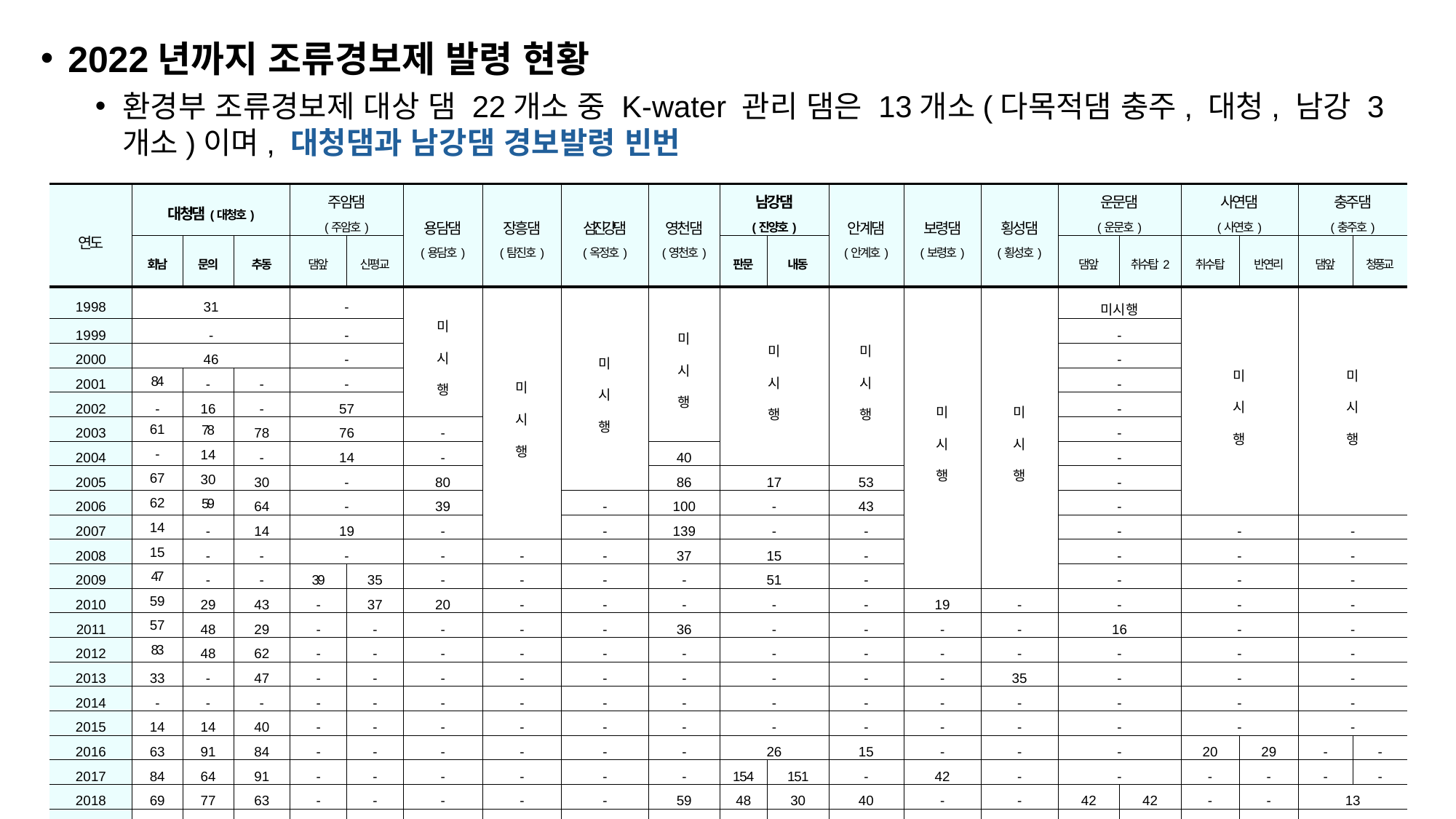

2022년까지 조류경보제 발령 현황
환경부 조류경보제 대상 댐 22개소 중 K-water 관리 댐은 13개소(다목적댐 충주, 대청, 남강 3개소)이며, 대청댐과 남강댐 경보발령 빈번
| 연도 | 대청댐(대청호) |  |  | 주암댐 (주암호) |  | 용담댐 (용담호) | 장흥댐 (탐진호) | 섬진강댐 (옥정호) | 영천댐 (영천호) | 남강댐 (진양호) |  | 안계댐 (안계호) | 보령댐 (보령호) | 횡성댐 (횡성호) | 운문댐 (운문호) |  | 사연댐 (사연호) |  | 충주댐 (충주호) |  |
| --- | --- | --- | --- | --- | --- | --- | --- | --- | --- | --- | --- | --- | --- | --- | --- | --- | --- | --- | --- | --- |
|  | 회남 | 문의 | 추동 | 댐앞 | 신평교 |  |  |  |  | 판문 | 내동 |  |  |  | 댐앞 | 취수탑2 | 취수탑 | 반연리 | 댐앞 | 청풍교 |
| 1998 | 31 |  |  | - |  | 미 시 행 | 미 시 행 | 미 시 행 | 미 시 행 | 미 시 행 |  | 미 시 행 | 미 시 행 | 미 시 행 | 미시행 |  | 미 시 행 |  | 미 시 행 |  |
| 1999 | - |  |  | - |  |  |  |  |  |  |  |  |  |  | - |  |  |  |  |  |
| 2000 | 46 |  |  | - |  |  |  |  |  |  |  |  |  |  | - |  |  |  |  |  |
| 2001 | 84 | - | - | - |  |  |  |  |  |  |  |  |  |  | - |  |  |  |  |  |
| 2002 | - | 16 | - | 57 |  |  |  |  |  |  |  |  |  |  | - |  |  |  |  |  |
| 2003 | 61 | 78 | 78 | 76 |  | - |  |  |  |  |  |  |  |  | - |  |  |  |  |  |
| 2004 | - | 14 | - | 14 |  | - |  |  | 40 |  |  |  |  |  | - |  |  |  |  |  |
| 2005 | 67 | 30 | 30 | - |  | 80 |  |  | 86 | 17 |  | 53 |  |  | - |  |  |  |  |  |
| 2006 | 62 | 59 | 64 | - |  | 39 |  | - | 100 | - |  | 43 |  |  | - |  |  |  |  |  |
| 2007 | 14 | - | 14 | 19 |  | - |  | - | 139 | - |  | - |  |  | - |  | - |  | - |  |
| 2008 | 15 | - | - | - |  | - | - | - | 37 | 15 |  | - |  |  | - |  | - |  | - |  |
| 2009 | 47 | - | - | 39 | 35 | - | - | - | - | 51 |  | - |  |  | - |  | - |  | - |  |
| 2010 | 59 | 29 | 43 | - | 37 | 20 | - | - | - | - |  | - | 19 | - | - |  | - |  | - |  |
| 2011 | 57 | 48 | 29 | - | - | - | - | - | 36 | - |  | - | - | - | 16 |  | - |  | - |  |
| 2012 | 83 | 48 | 62 | - | - | - | - | - | - | - |  | - | - | - | - |  | - |  | - |  |
| 2013 | 33 | - | 47 | - | - | - | - | - | - | - |  | - | - | 35 | - |  | - |  | - |  |
| 2014 | - | - | - | - | - | - | - | - | - | - |  | - | - | - | - |  | - |  | - |  |
| 2015 | 14 | 14 | 40 | - | - | - | - | - | - | - |  | - | - | - | - |  | - |  | - |  |
| 2016 | 63 | 91 | 84 | - | - | - | - | - | - | 26 |  | 15 | - | - | - |  | 20 | 29 | - | - |
| 2017 | 84 | 64 | 91 | - | - | - | - | - | - | 154 | 151 | - | 42 | - | - |  | - | - | - | - |
| 2018 | 69 | 77 | 63 | - | - | - | - | - | 59 | 48 | 30 | 40 | - | - | 42 | 42 | - | - | 13 |  |
| 2019 | 42 | 13 | 83 | - | - | - | - | - | 13 | 21 | 35 | - | - | - | - | - | - | - | - |  |
| 2020 | 83 | 82 | 62 | - | - | - | - | - | 21 | - | 35 | - | - | - | - | - | 39 | 39 | - |  |
| 2021 | - | 69 | 22 | - | - | - | - | - | 21 | 84 | 84 | 42 | - | - | - | - | 14 | 83 | - |  |
| 2022 | 42 | 14 | 21 | - | - | - | - | - | - | 63 | 49 | - | - | 15 | - | - | - | 21 | 14 | - |